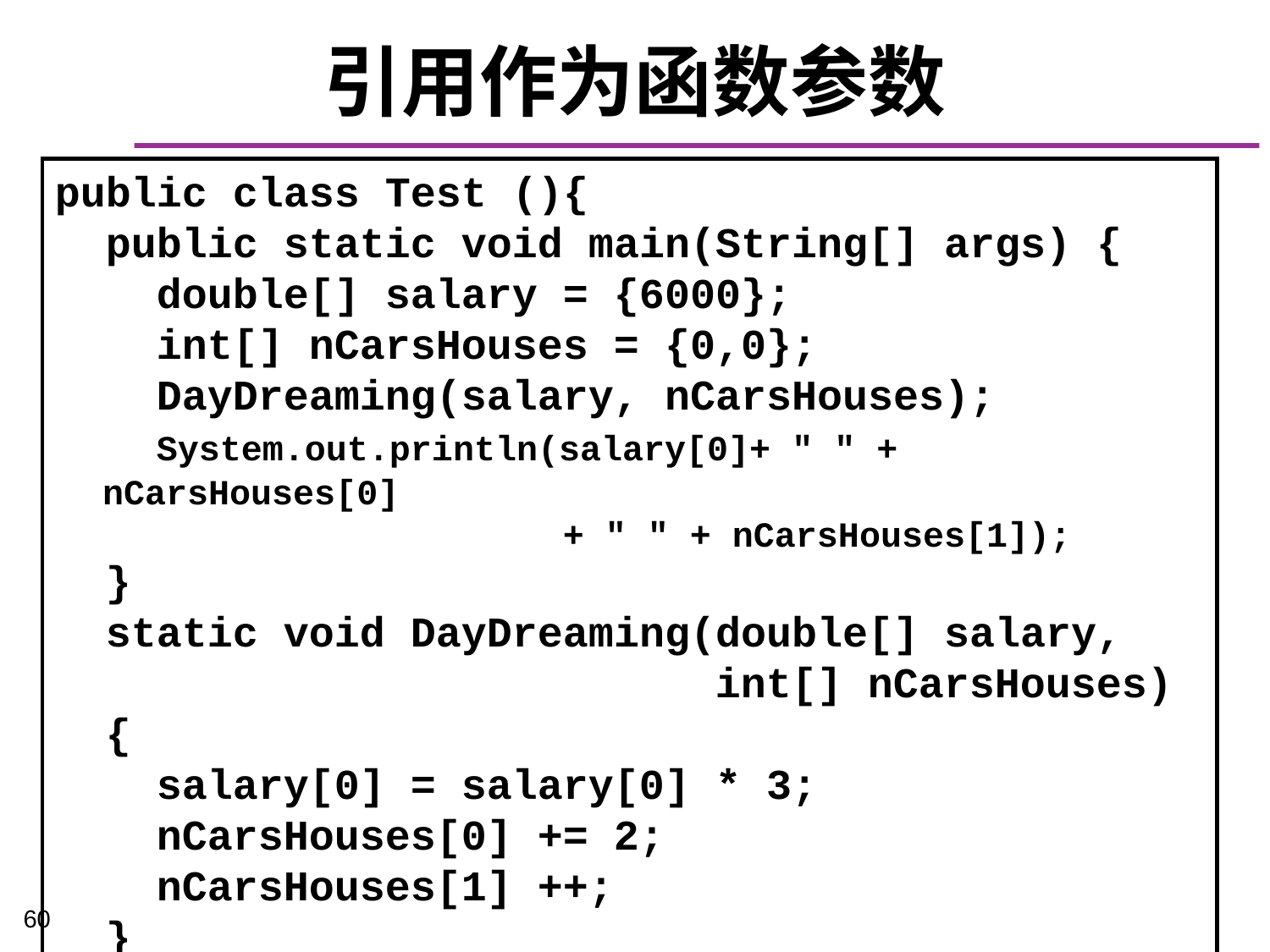

# 引用作为函数参数
public class Test (){
  public static void main(String[] args) {
    double[] salary = {6000};
    int[] nCarsHouses = {0,0};
    DayDreaming(salary, nCarsHouses);
    System.out.println(salary[0]+ " " + nCarsHouses[0]
                        + " " + nCarsHouses[1]);
  }
  static void DayDreaming(double[] salary,
                          int[] nCarsHouses)
  {
    salary[0] = salary[0] * 3;
    nCarsHouses[0] += 2;
    nCarsHouses[1] ++;
  }
60